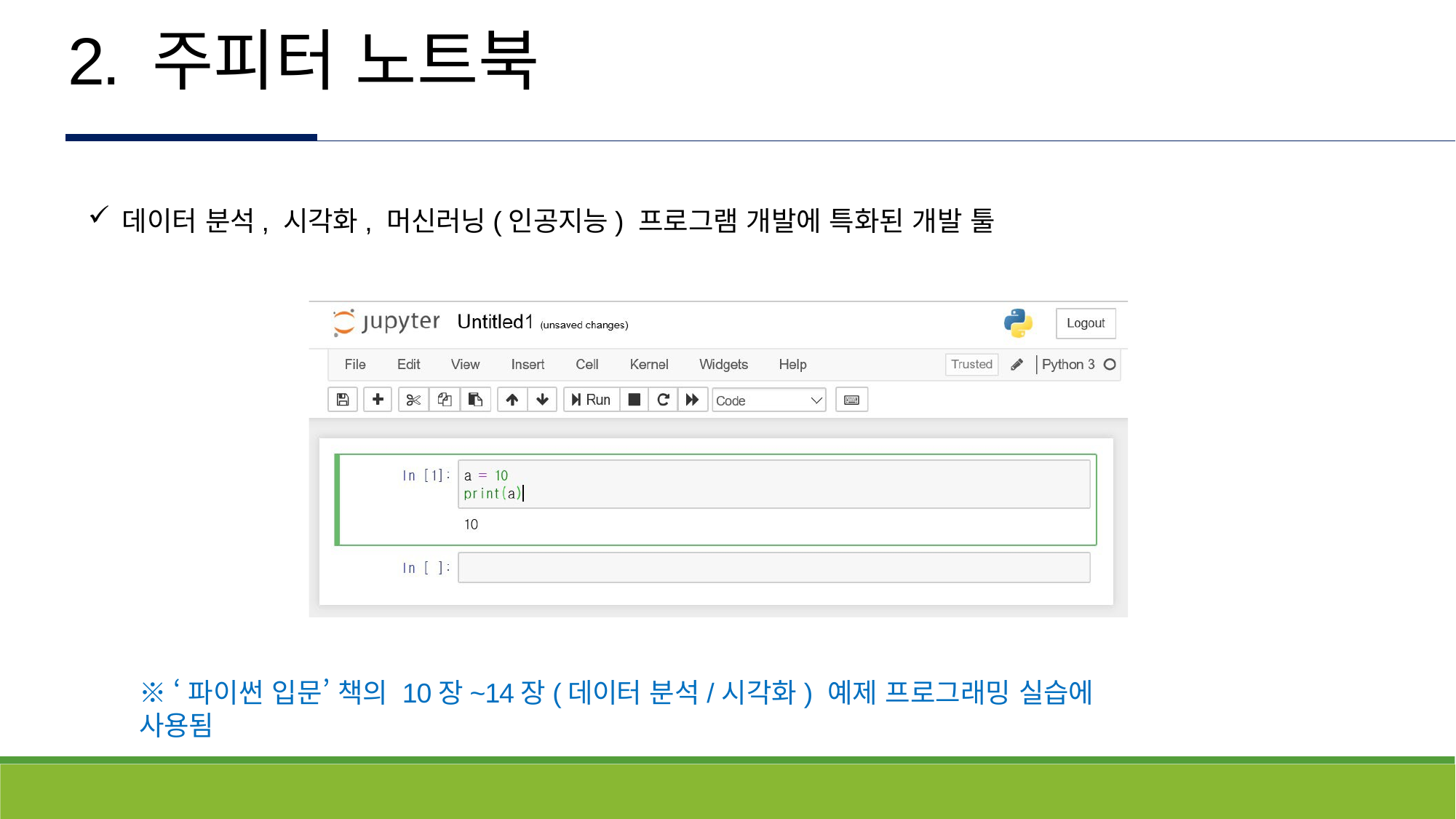

# 2. 주피터 노트북

데이터 분석, 시각화, 머신러닝(인공지능) 프로그램 개발에 특화된 개발 툴

※ ‘파이썬 입문’ 책의 10장~14장(데이터 분석/시각화) 예제 프로그래밍 실습에 사용됨